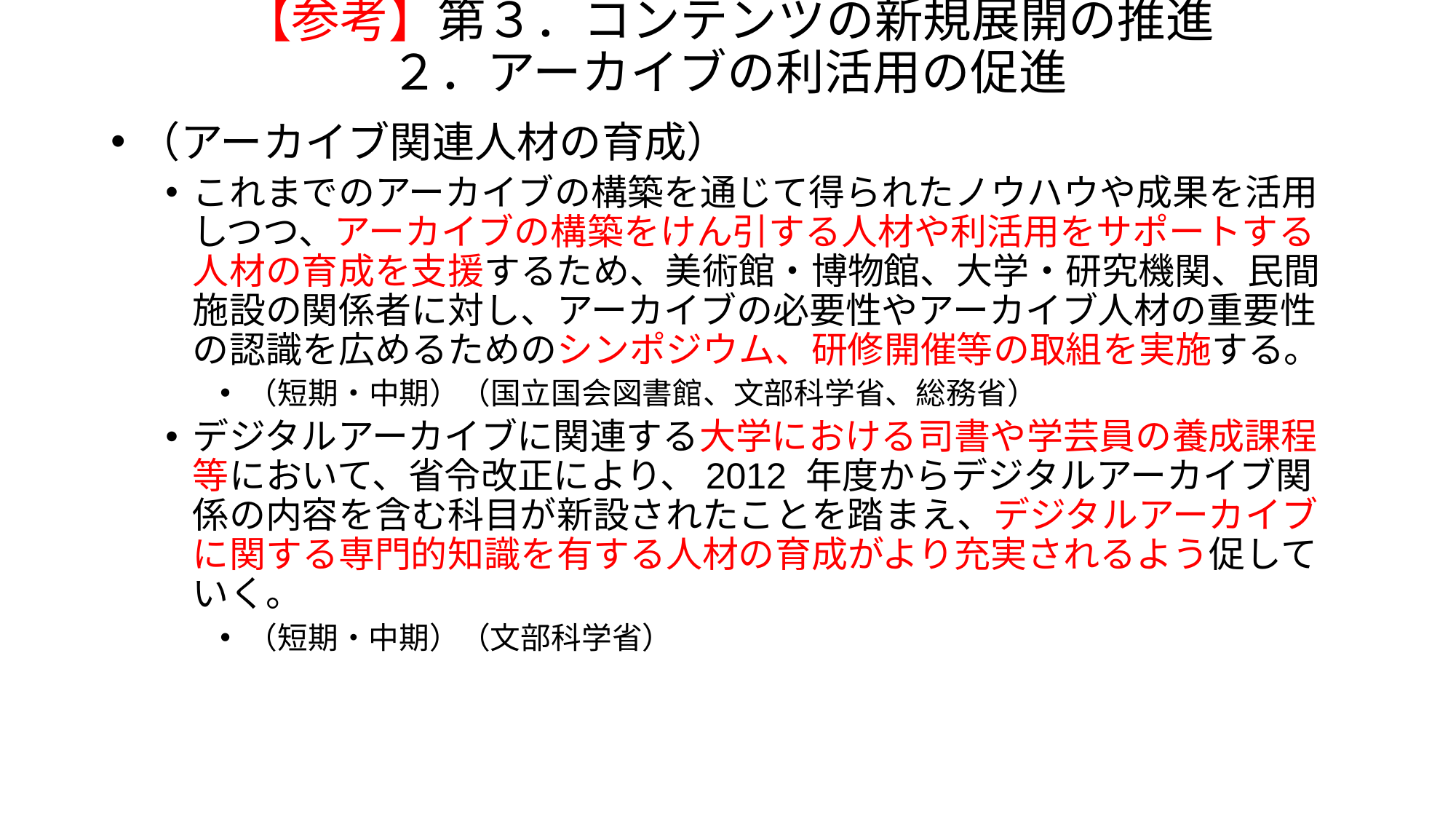

# 【参考】第３．コンテンツの新規展開の推進 ２．アーカイブの利活用の促進
（アーカイブ関連人材の育成）
これまでのアーカイブの構築を通じて得られたノウハウや成果を活用しつつ、アーカイブの構築をけん引する人材や利活用をサポートする人材の育成を支援するため、美術館・博物館、大学・研究機関、民間施設の関係者に対し、アーカイブの必要性やアーカイブ人材の重要性の認識を広めるためのシンポジウム、研修開催等の取組を実施する。
（短期・中期）（国立国会図書館、文部科学省、総務省）
デジタルアーカイブに関連する大学における司書や学芸員の養成課程等において、省令改正により、2012 年度からデジタルアーカイブ関係の内容を含む科目が新設されたことを踏まえ、デジタルアーカイブに関する専門的知識を有する人材の育成がより充実されるよう促していく。
（短期・中期）（文部科学省）